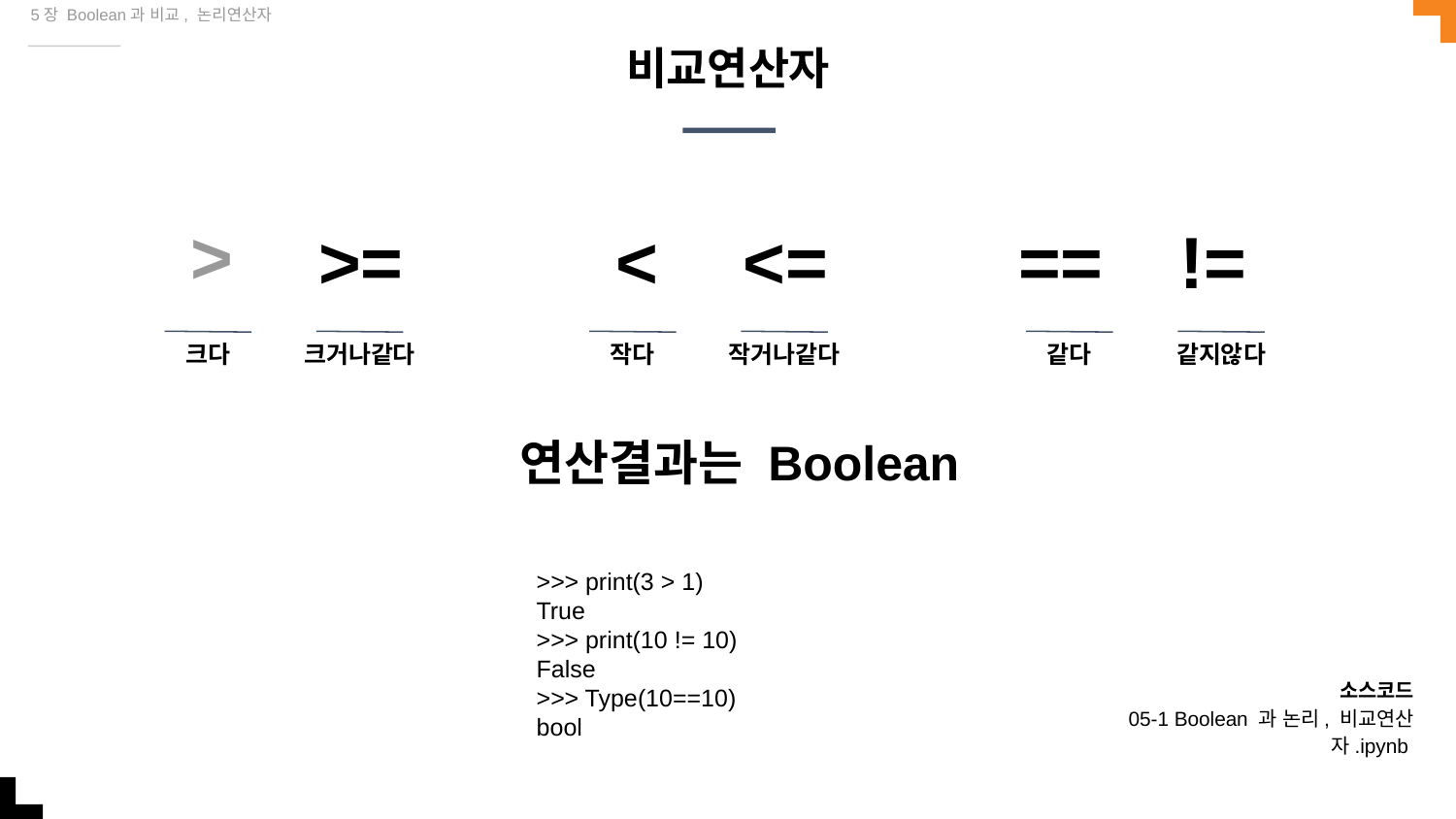

5장 Boolean과 비교, 논리연산자
# 비교연산자
>
>=
<
<=
==
!=
크다
크거나같다
작다
작거나같다
같다
같지않다
연산결과는 Boolean
>>> print(3 > 1)
True
>>> print(10 != 10)
False
>>> Type(10==10)
bool
소스코드
05-1 Boolean 과 논리, 비교연산자.ipynb